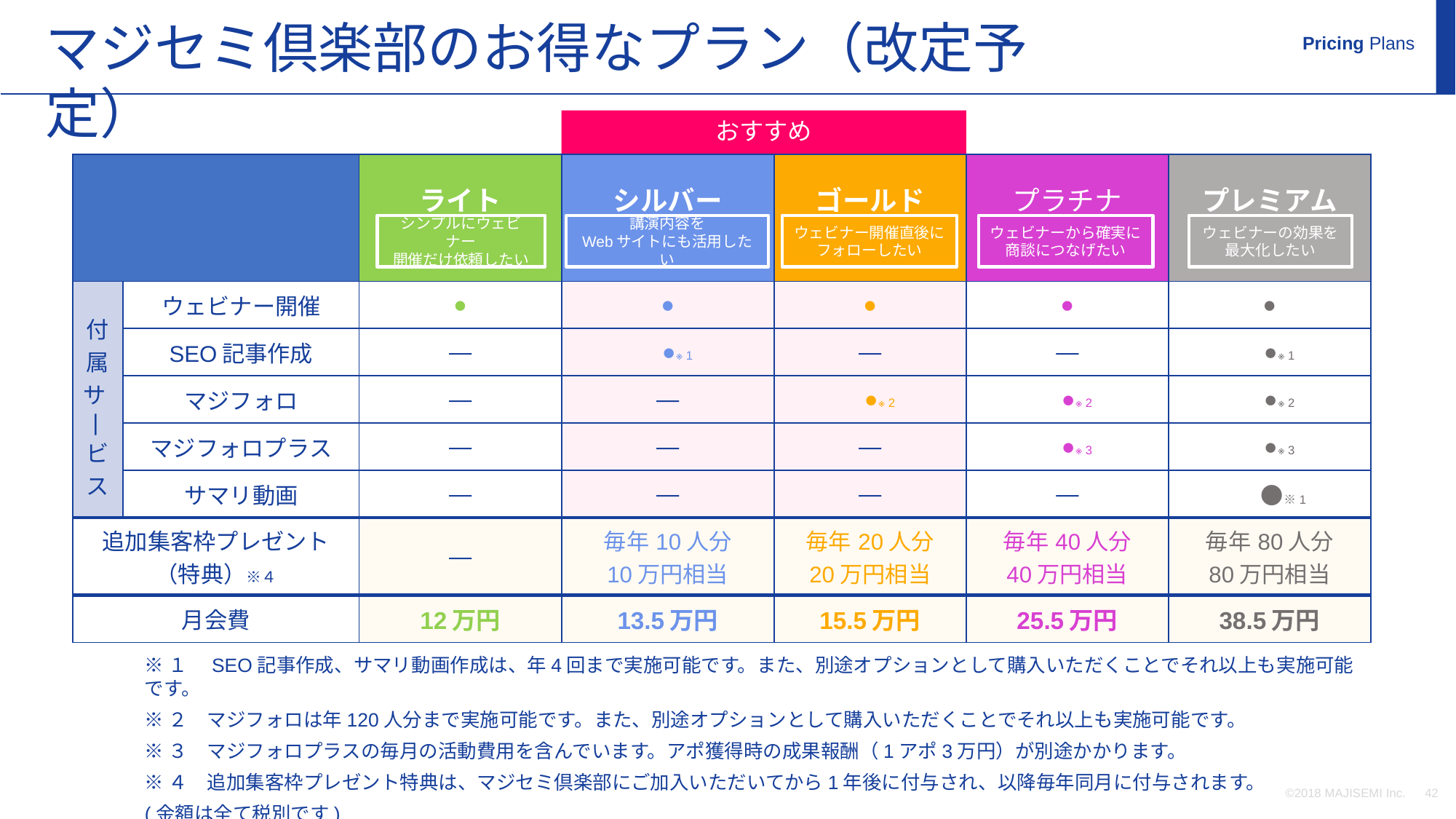

マジセミ倶楽部のお得なプラン（改定予定）
Pricing Plans
おすすめ
|  |  | ライト | シルバー | ゴールド | プラチナ | プレミアム |
| --- | --- | --- | --- | --- | --- | --- |
| 付属サ|ビス | ウェビナー開催 | ● | ● | ● | ● | ● |
|  | SEO記事作成 | ― | ●※1 | ― | ― | ●※1 |
|  | マジフォロ | ― | ― | ●※2 | ●※2 | ●※2 |
|  | マジフォロプラス | ― | ― | ― | ●※3 | ●※3 |
|  | サマリ動画 | ― | ― | ― | ― | ●※1 |
| 追加集客枠プレゼント （特典）※４ |  | ― | 毎年10人分 10万円相当 | 毎年20人分 20万円相当 | 毎年40人分 40万円相当 | 毎年80人分 80万円相当 |
| 月会費 |  | 12万円 | 13.5万円 | 15.5万円 | 25.5万円 | 38.5万円 |
シンプルにウェビナー
開催だけ依頼したい
講演内容を
Webサイトにも活用したい
ウェビナー開催直後に
フォローしたい
ウェビナーから確実に
商談につなげたい
ウェビナーの効果を
最大化したい
※１　SEO記事作成、サマリ動画作成は、年4回まで実施可能です。また、別途オプションとして購入いただくことでそれ以上も実施可能です。
※２　マジフォロは年120人分まで実施可能です。また、別途オプションとして購入いただくことでそれ以上も実施可能です。
※３　マジフォロプラスの毎月の活動費用を含んでいます。アポ獲得時の成果報酬（1アポ3万円）が別途かかります。
※４　追加集客枠プレゼント特典は、マジセミ倶楽部にご加入いただいてから1年後に付与され、以降毎年同月に付与されます。
(金額は全て税別です)
©2018 MAJISEMI Inc.
42